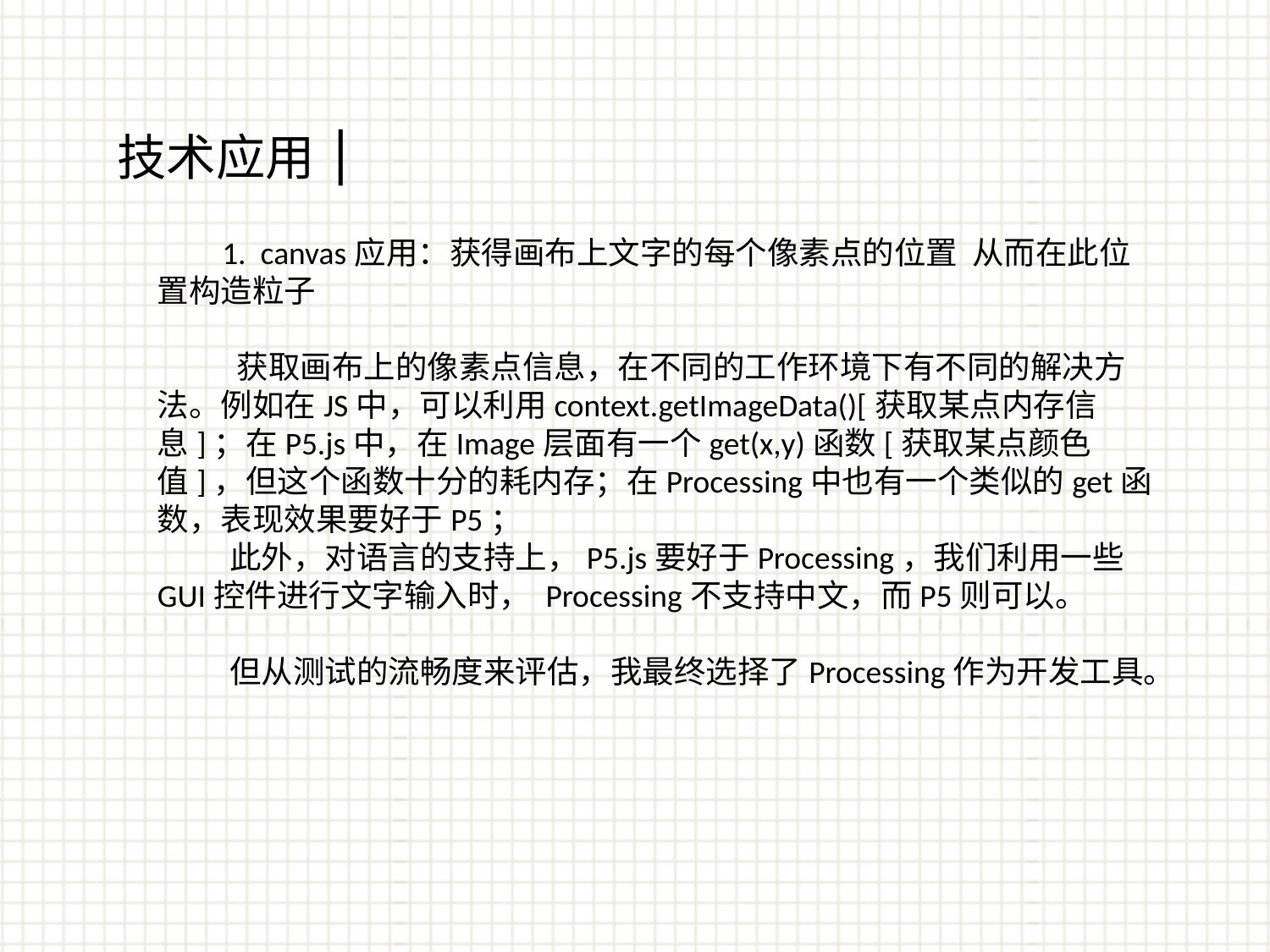

技术应用|
         1.  canvas应用：获得画布上文字的每个像素点的位置  从而在此位置构造粒子

          获取画布上的像素点信息，在不同的工作环境下有不同的解决方法。例如在JS中，可以利用context.getImageData()[获取某点内存信息]；在P5.js中，在Image层面有一个get(x,y)函数[获取某点颜色值]，但这个函数十分的耗内存；在Processing中也有一个类似的get函数，表现效果要好于P5；
         此外，对语言的支持上，P5.js要好于Processing，我们利用一些GUI控件进行文字输入时， Processing不支持中文，而P5则可以。

         但从测试的流畅度来评估，我最终选择了Processing作为开发工具。